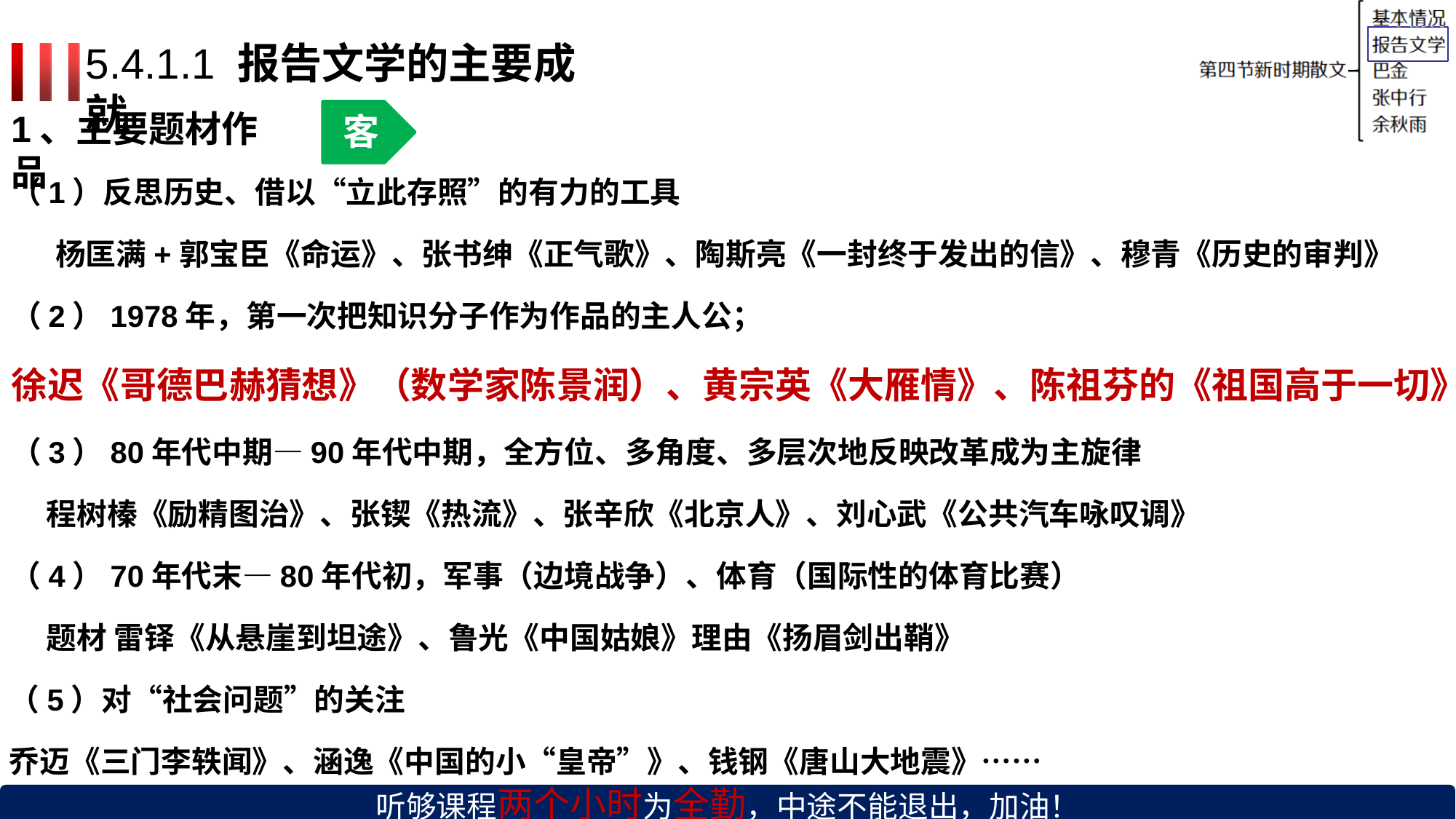

# 5.4.1.1 报告文学的主要成就

1、主要题材作品
客
（1）反思历史、借以“立此存照”的有力的工具
杨匡满+郭宝臣《命运》、张书绅《正气歌》、陶斯亮《一封终于发出的信》、穆青《历史的审判》
（2）1978年，第一次把知识分子作为作品的主人公；
徐迟《哥德巴赫猜想》（数学家陈景润）、黄宗英《大雁情》、陈祖芬的《祖国高于一切》
（3）80年代中期—90年代中期，全方位、多角度、多层次地反映改革成为主旋律
程树榛《励精图治》、张锲《热流》、张辛欣《北京人》、刘心武《公共汽车咏叹调》
（4）70年代末—80年代初，军事（边境战争）、体育（国际性的体育比赛）题材 雷铎《从悬崖到坦途》、鲁光《中国姑娘》理由《扬眉剑出鞘》
（5）对“社会问题”的关注
乔迈《三门李轶闻》、涵逸《中国的小“皇帝”》、钱钢《唐山大地震》……

听够课程两个小时为全勤，中途不能退出，加油！